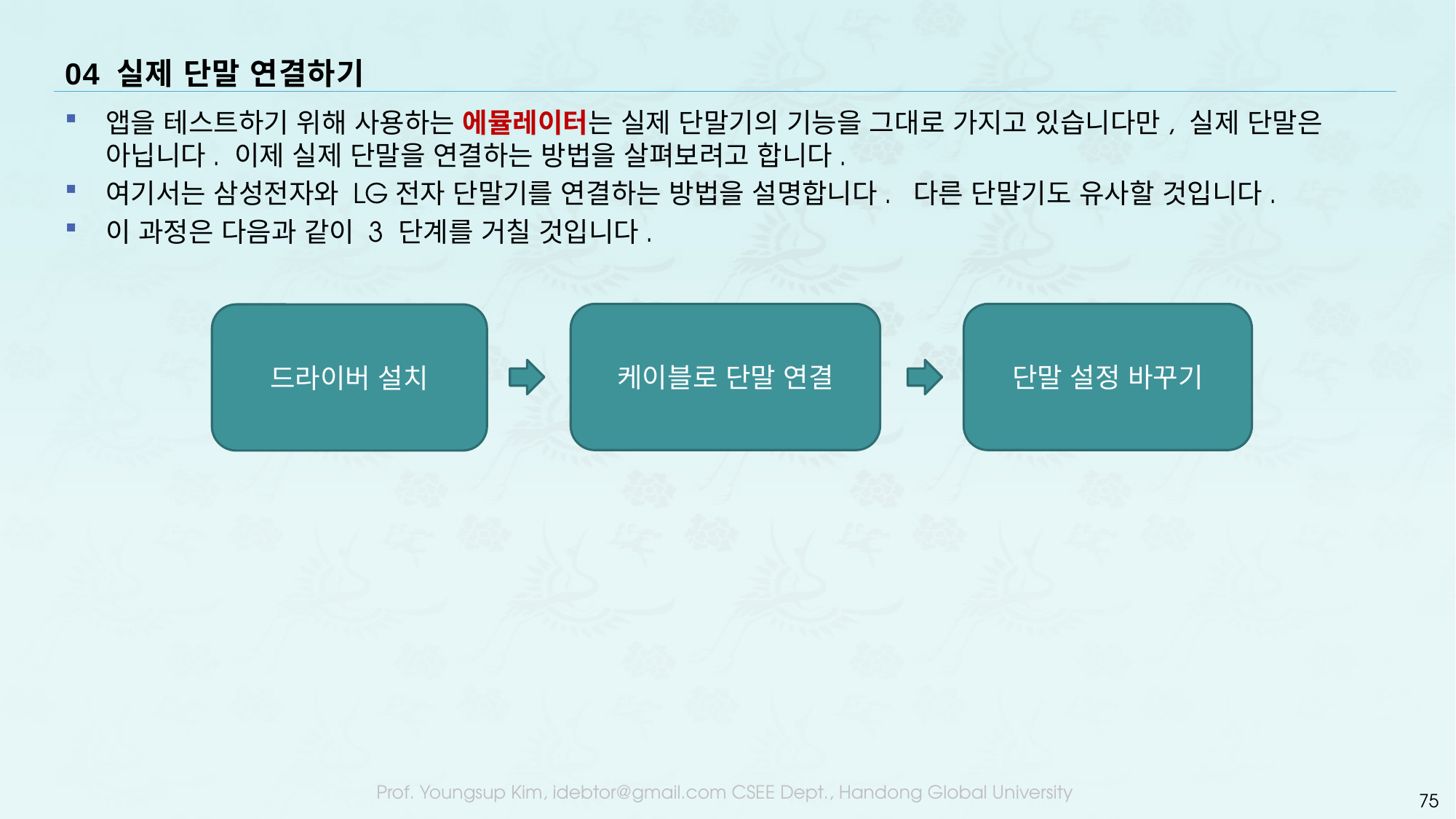

# 04 실제 단말 연결하기
앱을 테스트하기 위해 사용하는 에뮬레이터는 실제 단말기의 기능을 그대로 가지고 있습니다만, 실제 단말은 아닙니다. 이제 실제 단말을 연결하는 방법을 살펴보려고 합니다.
여기서는 삼성전자와 LG전자 단말기를 연결하는 방법을 설명합니다.  다른 단말기도 유사할 것입니다.
이 과정은 다음과 같이 3 단계를 거칠 것입니다.

케이블로 단말 연결
단말 설정 바꾸기
드라이버 설치

75